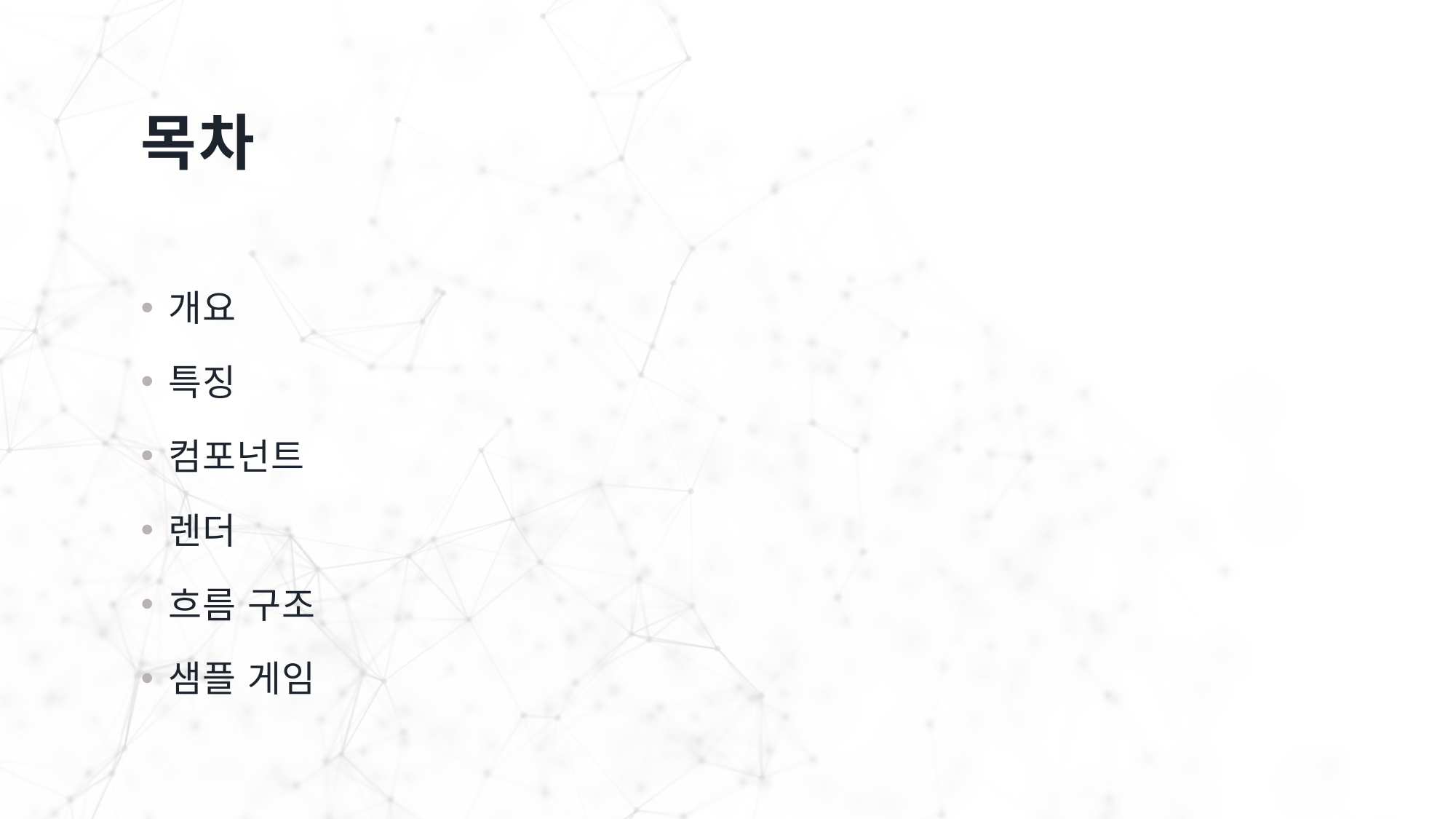

# 목차
개요
특징
컴포넌트
렌더
흐름 구조
샘플 게임